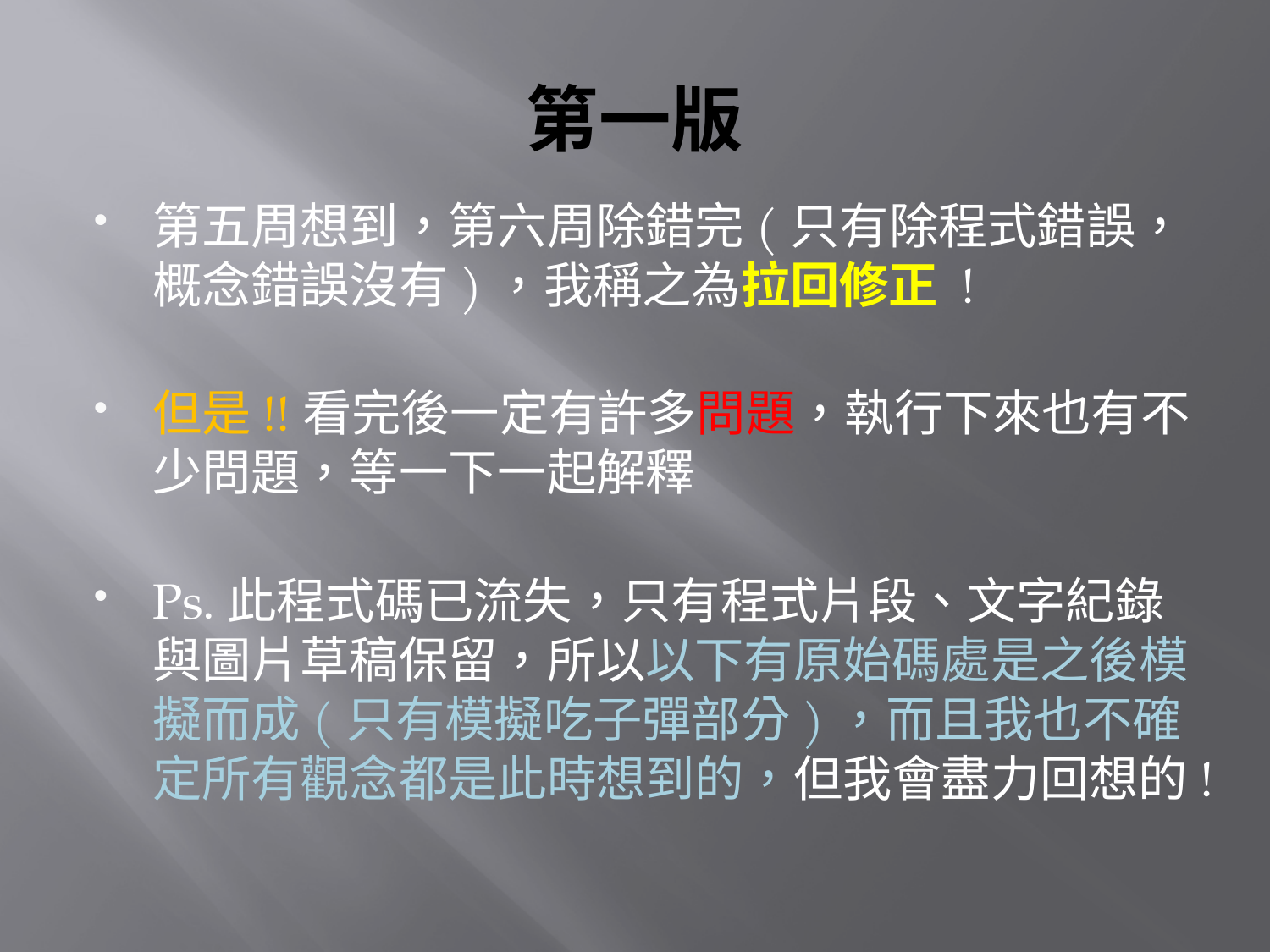

# 第一版
第五周想到，第六周除錯完(只有除程式錯誤，概念錯誤沒有)，我稱之為拉回修正 !
但是!!看完後一定有許多問題，執行下來也有不少問題，等一下一起解釋
Ps.此程式碼已流失，只有程式片段、文字紀錄與圖片草稿保留，所以以下有原始碼處是之後模擬而成(只有模擬吃子彈部分)，而且我也不確定所有觀念都是此時想到的，但我會盡力回想的!